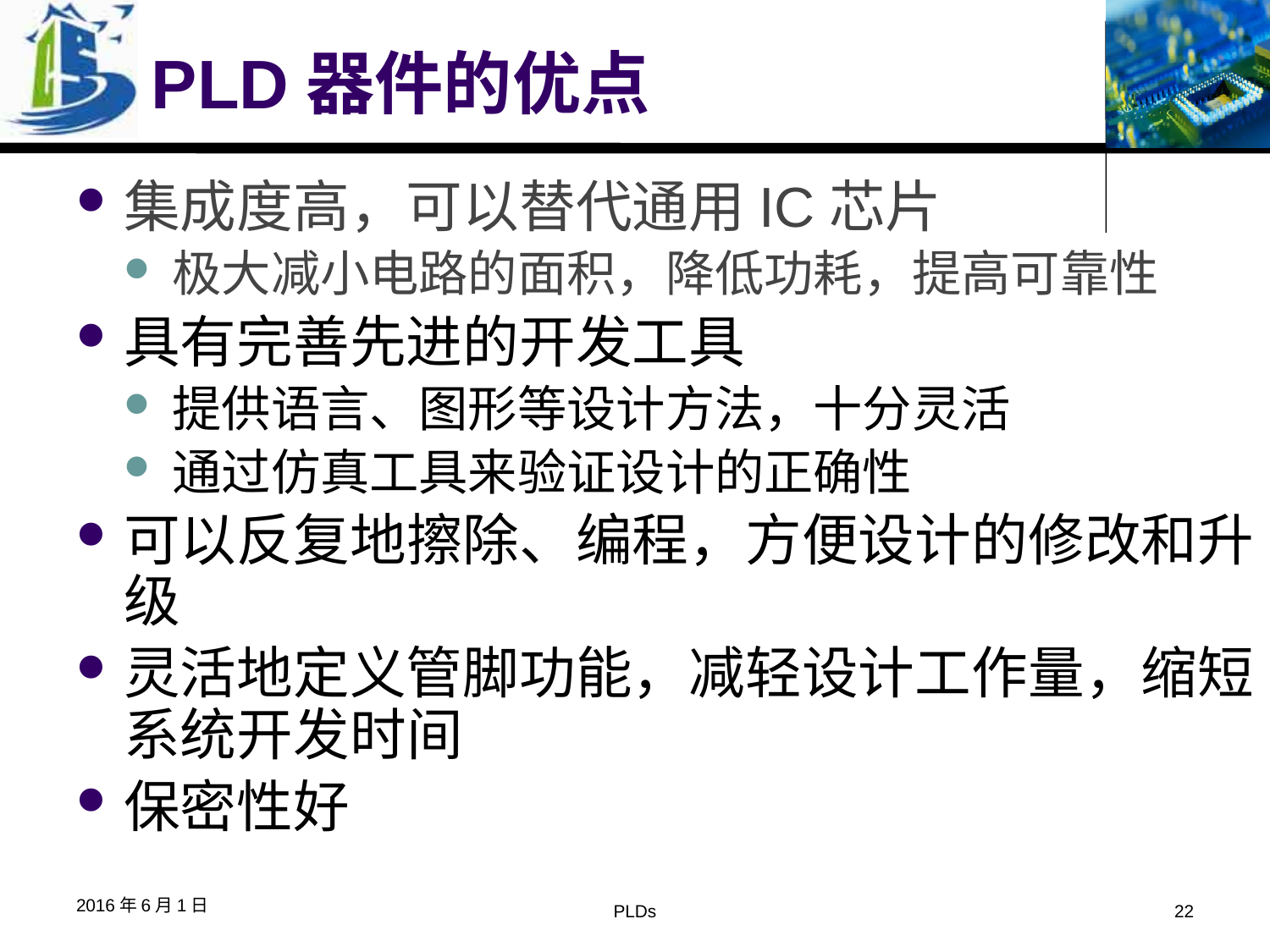

# PLD器件的优点
集成度高，可以替代通用IC芯片
极大减小电路的面积，降低功耗，提高可靠性
具有完善先进的开发工具
提供语言、图形等设计方法，十分灵活
通过仿真工具来验证设计的正确性
可以反复地擦除、编程，方便设计的修改和升级
灵活地定义管脚功能，减轻设计工作量，缩短系统开发时间
保密性好

2016年6月1日
PLDs
22